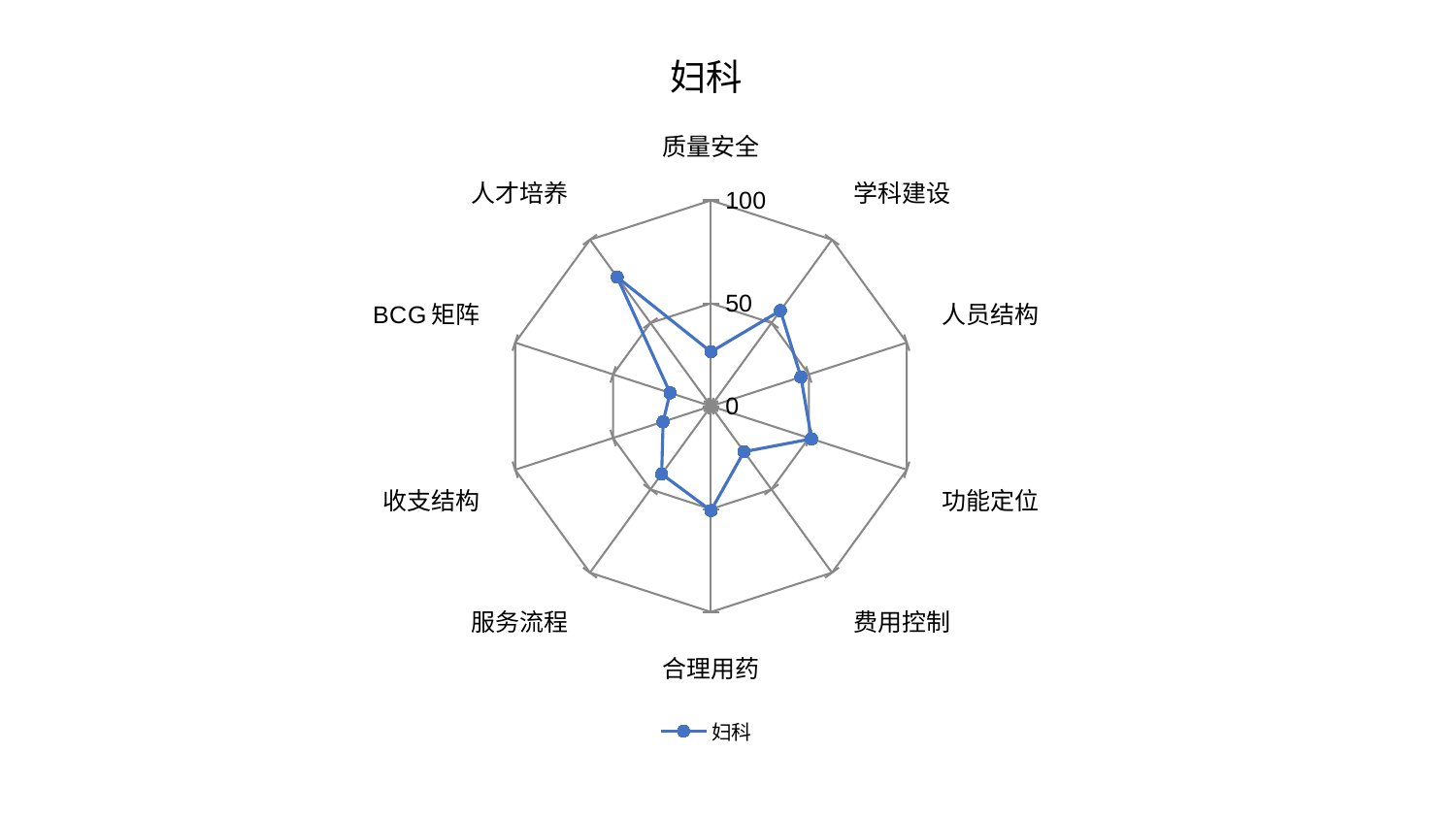

### Chart: 妇科

| Category | 妇科 |
|---|---|
| 质量安全 | 26.414668696719065 |
| 学科建设 | 57.41419453482108 |
| 人员结构 | 45.95319336841006 |
| 功能定位 | 51.36300682062474 |
| 费用控制 | 27.34434328679543 |
| 合理用药 | 50.70679468356028 |
| 服务流程 | 40.75452666468703 |
| 收支结构 | 24.449070753157823 |
| BCG矩阵 | 20.892396192210352 |
| 人才培养 | 77.53442164276623 |
112